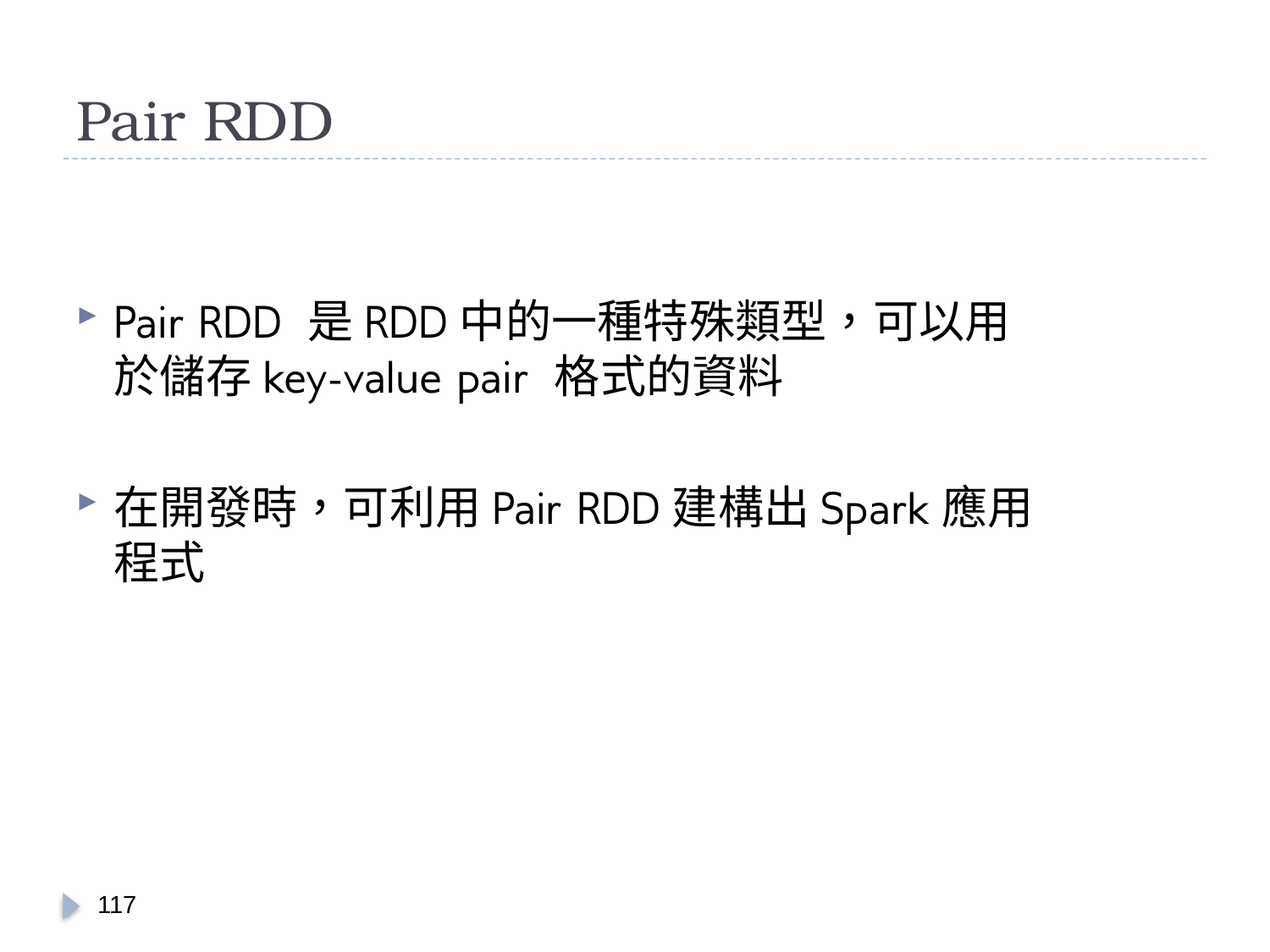

# Pair RDD
Pair RDD 是RDD中的一種特殊類型，可以用於儲存key-value pair 格式的資料

在開發時，可利用Pair RDD建構出Spark應用程式
117